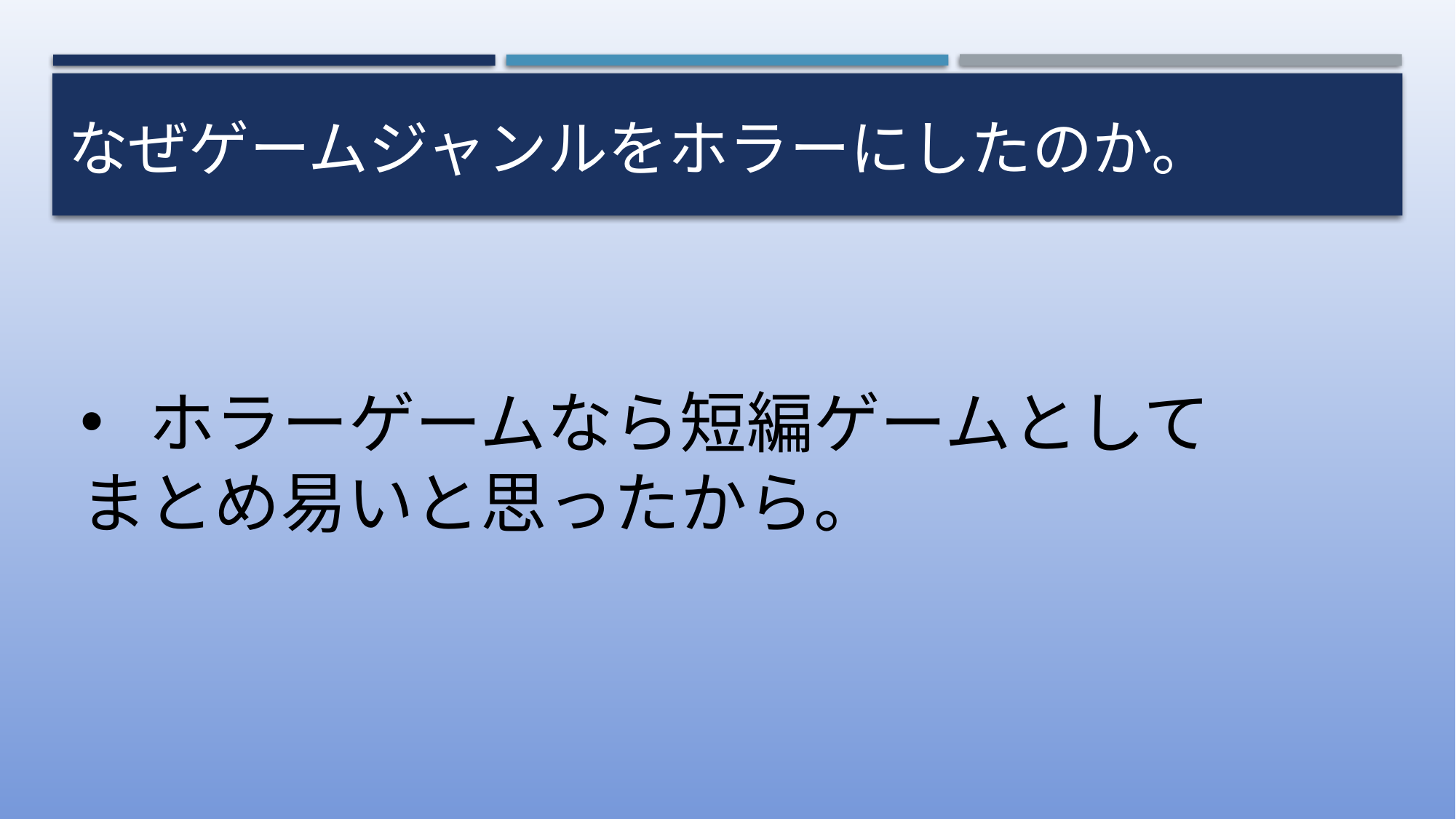

# なぜゲームジャンルをホラーにしたのか。
ホラーゲームなら短編ゲームとして
まとめ易いと思ったから。